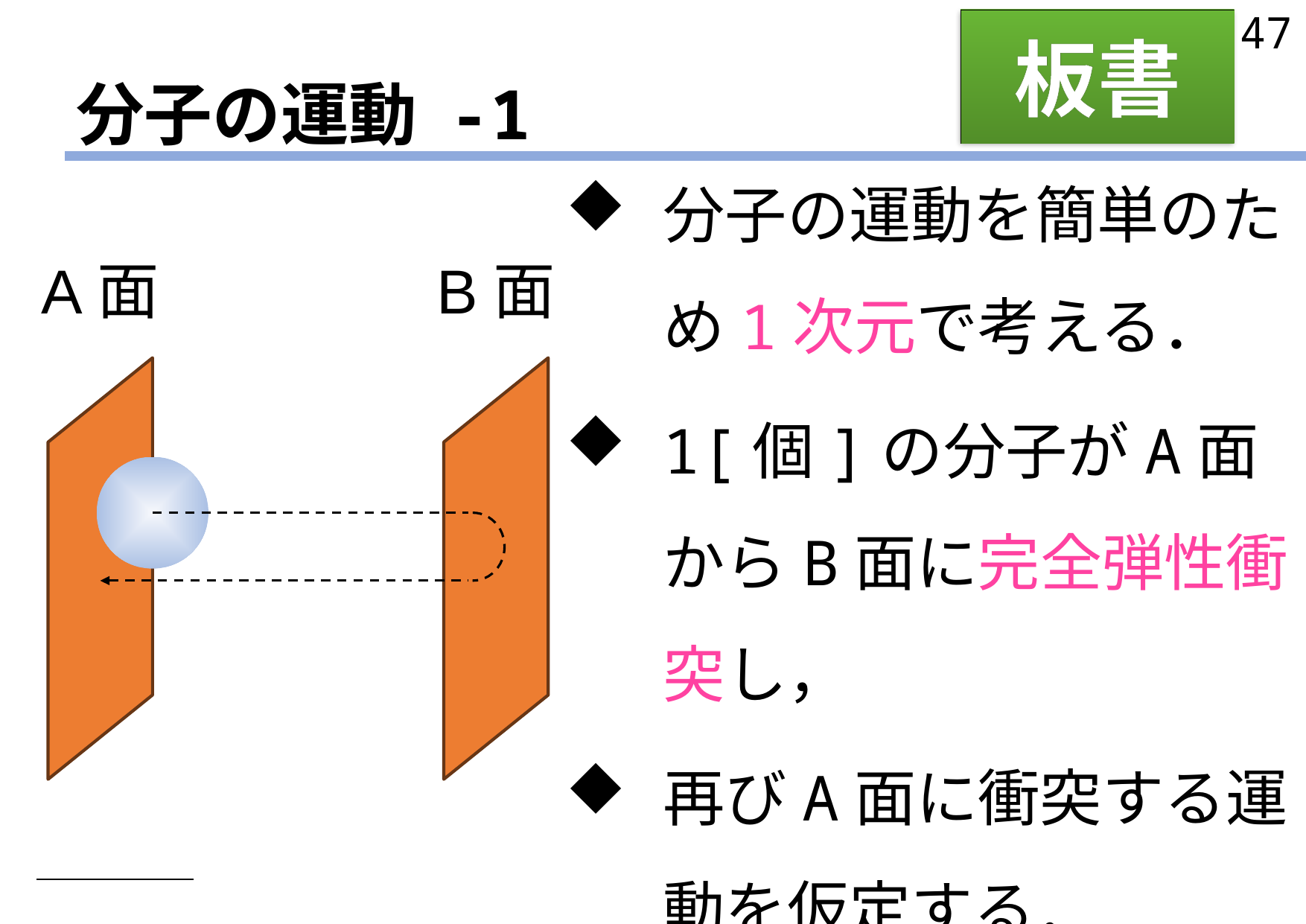

47
板書
# 分子の運動 -1
分子の運動を簡単のため1次元で考える．
1[個]の分子がA面からB面に完全弾性衝突し，
再びA面に衝突する運動を仮定する．
A面
B面